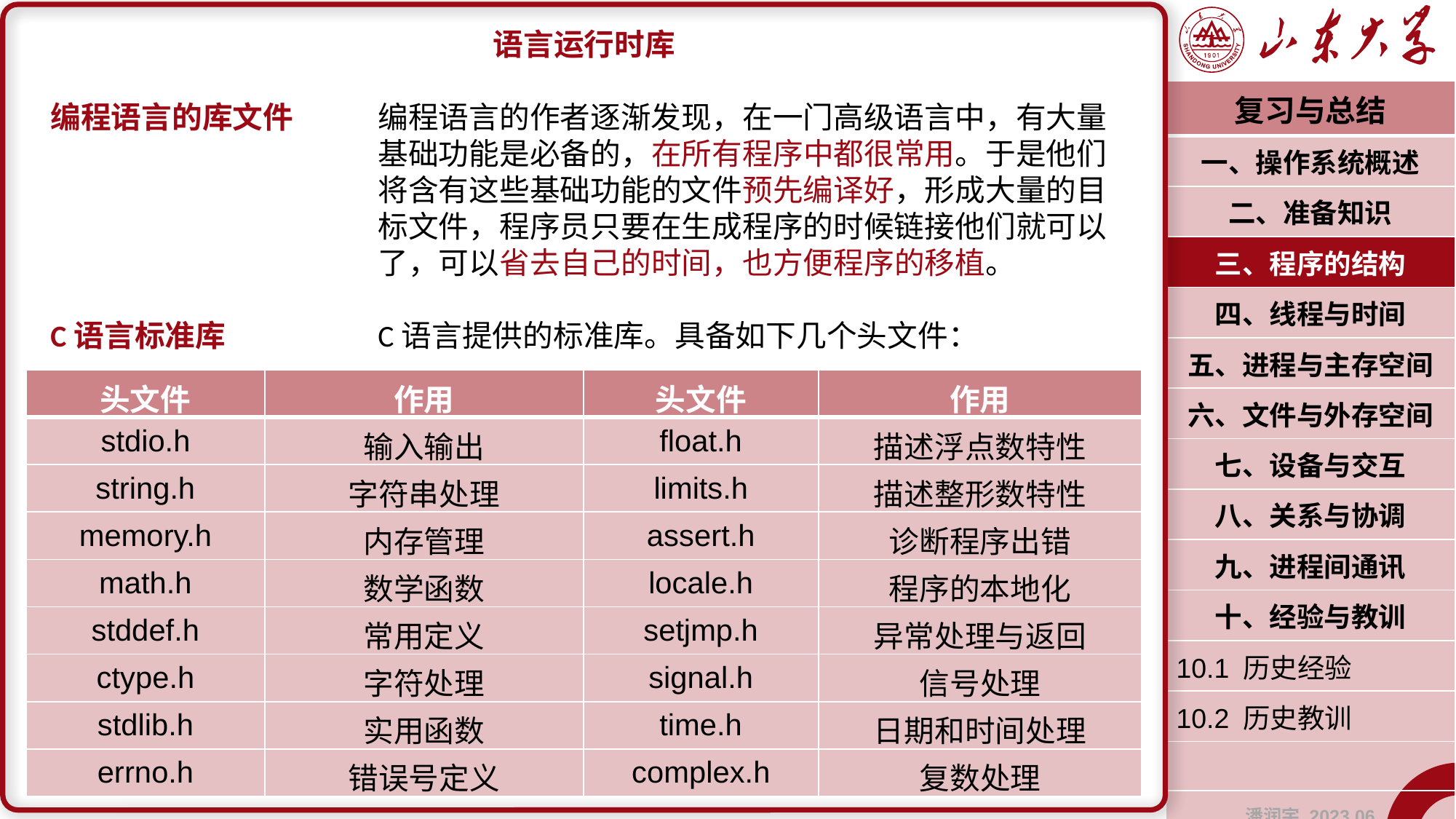

语言运行时库

编程语言的库文件	编程语言的作者逐渐发现，在一门高级语言中，有大量			基础功能是必备的，在所有程序中都很常用。于是他们			将含有这些基础功能的文件预先编译好，形成大量的目			标文件，程序员只要在生成程序的时候链接他们就可以			了，可以省去自己的时间，也方便程序的移植。

C语言标准库		C语言提供的标准库。具备如下几个头文件：
| 复习与总结 |
| --- |
| 一、操作系统概述 |
| 二、准备知识 |
| 三、程序的结构 |
| 四、线程与时间 |
| 五、进程与主存空间 |
| 六、文件与外存空间 |
| 七、设备与交互 |
| 八、关系与协调 |
| 九、进程间通讯 |
| 十、经验与教训 |
| 10.1 历史经验 |
| 10.2 历史教训 |
|  |
| 潘润宇 2023.06 |
| 头文件 | 作用 | 头文件 | 作用 |
| --- | --- | --- | --- |
| stdio.h | 输入输出 | float.h | 描述浮点数特性 |
| string.h | 字符串处理 | limits.h | 描述整形数特性 |
| memory.h | 内存管理 | assert.h | 诊断程序出错 |
| math.h | 数学函数 | locale.h | 程序的本地化 |
| stddef.h | 常用定义 | setjmp.h | 异常处理与返回 |
| ctype.h | 字符处理 | signal.h | 信号处理 |
| stdlib.h | 实用函数 | time.h | 日期和时间处理 |
| errno.h | 错误号定义 | complex.h | 复数处理 |